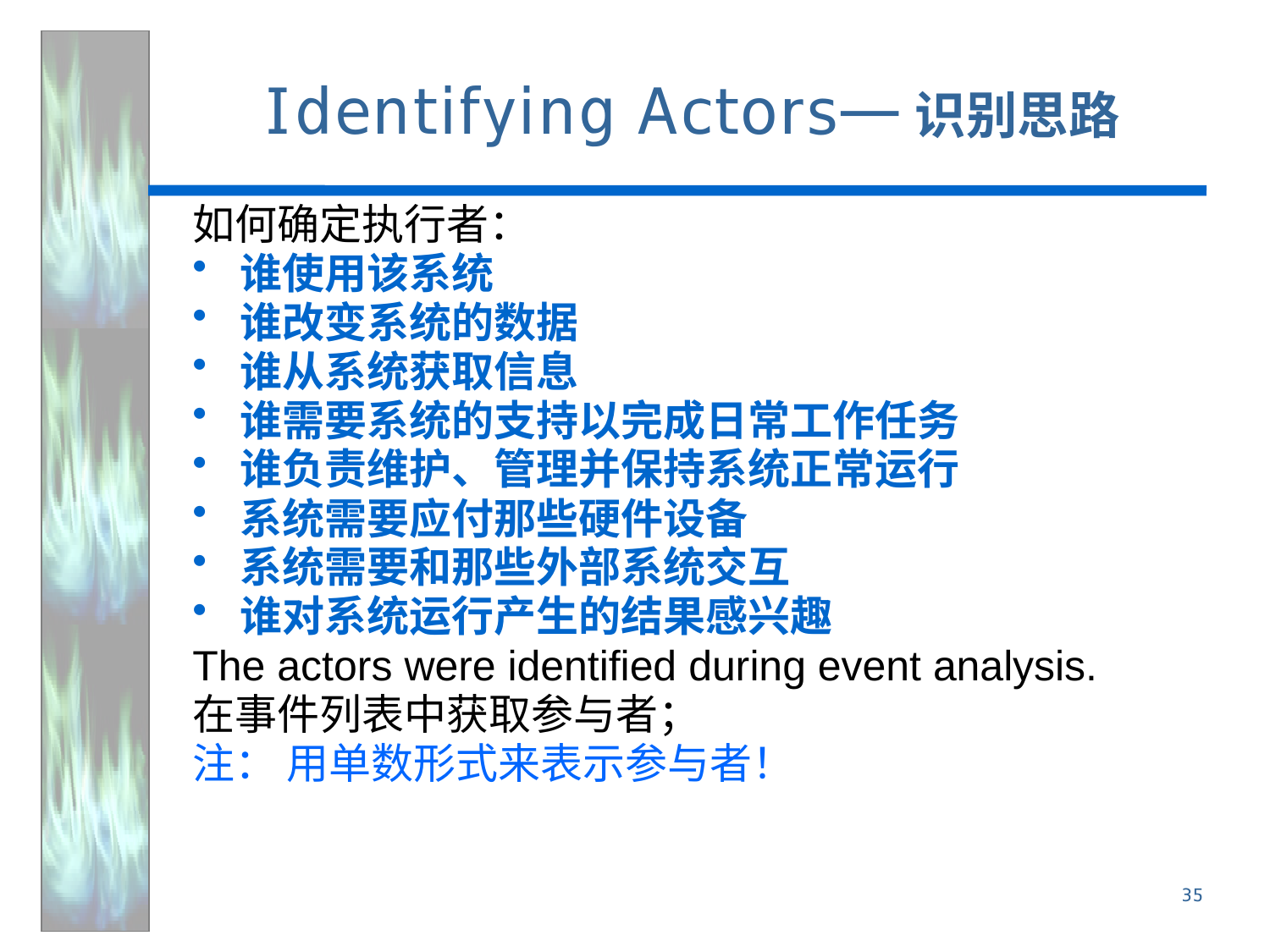

# Identifying Actors—识别思路
如何确定执行者：
谁使用该系统
谁改变系统的数据
谁从系统获取信息
谁需要系统的支持以完成日常工作任务
谁负责维护、管理并保持系统正常运行
系统需要应付那些硬件设备
系统需要和那些外部系统交互
谁对系统运行产生的结果感兴趣
The actors were identified during event analysis.
在事件列表中获取参与者；
注： 用单数形式来表示参与者！

35